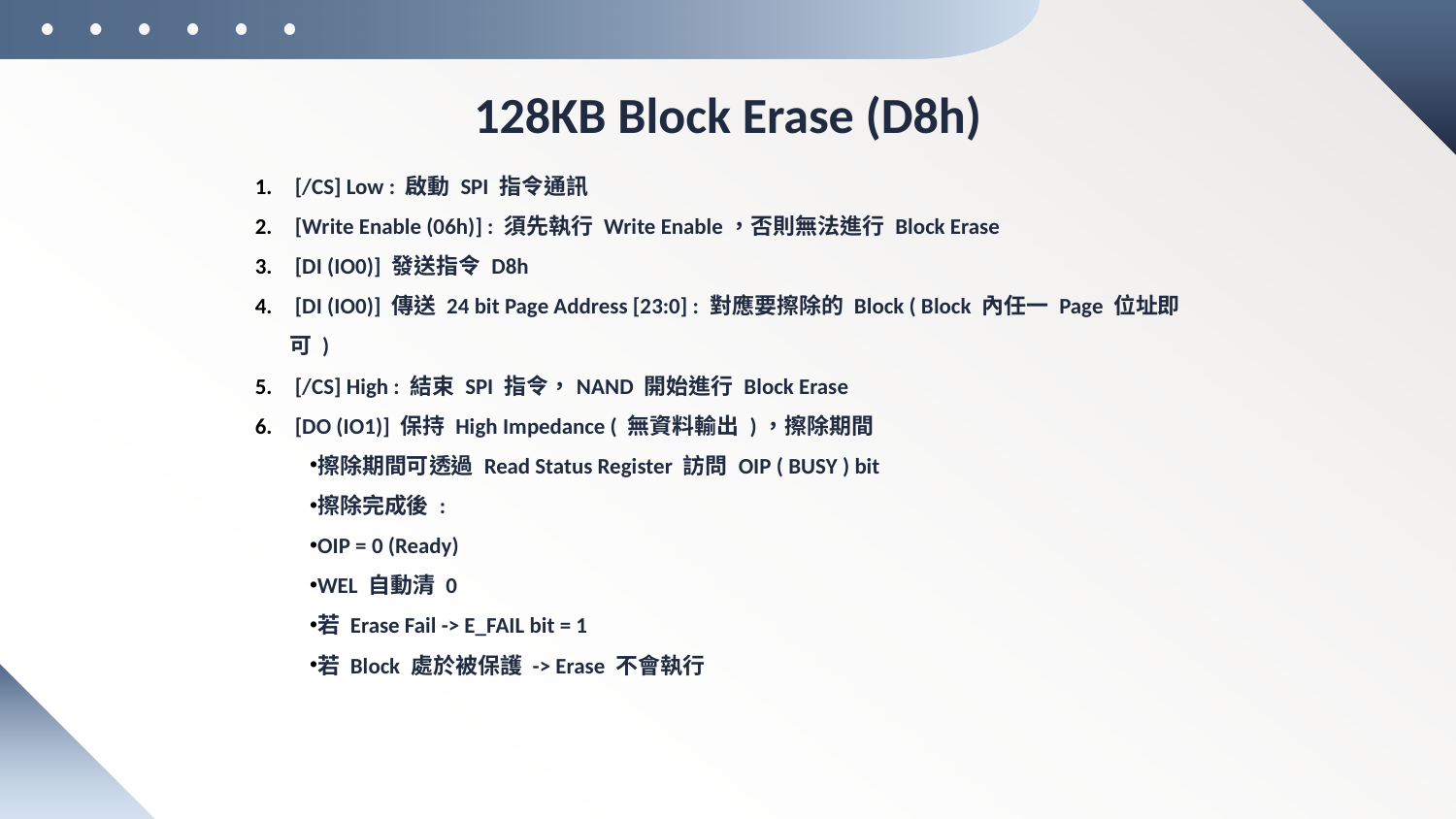

# 128KB Block Erase (D8h)
 [/CS] Low : 啟動 SPI 指令通訊
 [Write Enable (06h)] : 須先執行 Write Enable，否則無法進行 Block Erase
 [DI (IO0)] 發送指令 D8h
 [DI (IO0)] 傳送 24 bit Page Address [23:0] : 對應要擦除的 Block ( Block 內任一 Page 位址即可 )
 [/CS] High : 結束 SPI 指令，NAND 開始進行 Block Erase
 [DO (IO1)] 保持 High Impedance ( 無資料輸出 )，擦除期間
擦除期間可透過 Read Status Register 訪問 OIP ( BUSY ) bit
擦除完成後 :
OIP = 0 (Ready)
WEL 自動清 0
若 Erase Fail -> E_FAIL bit = 1
若 Block 處於被保護 -> Erase 不會執行